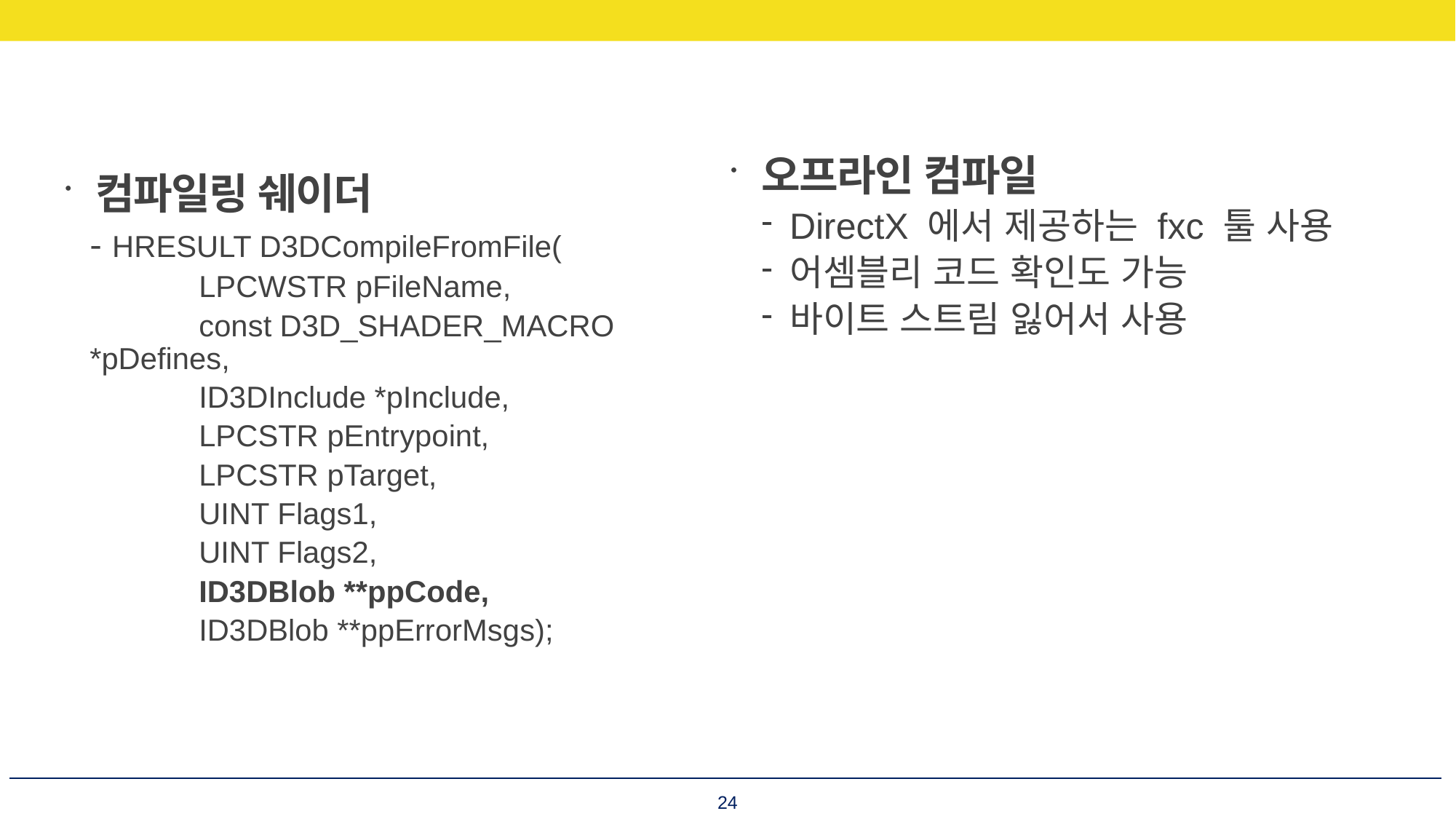

오프라인 컴파일
DirectX 에서 제공하는 fxc 툴 사용
어셈블리 코드 확인도 가능
바이트 스트림 잃어서 사용

컴파일링 쉐이더
- HRESULT D3DCompileFromFile(
	LPCWSTR pFileName,
	const D3D_SHADER_MACRO *pDefines,
	ID3DInclude *pInclude,
	LPCSTR pEntrypoint,
	LPCSTR pTarget,
	UINT Flags1,
	UINT Flags2,
	ID3DBlob **ppCode,
	ID3DBlob **ppErrorMsgs);
24